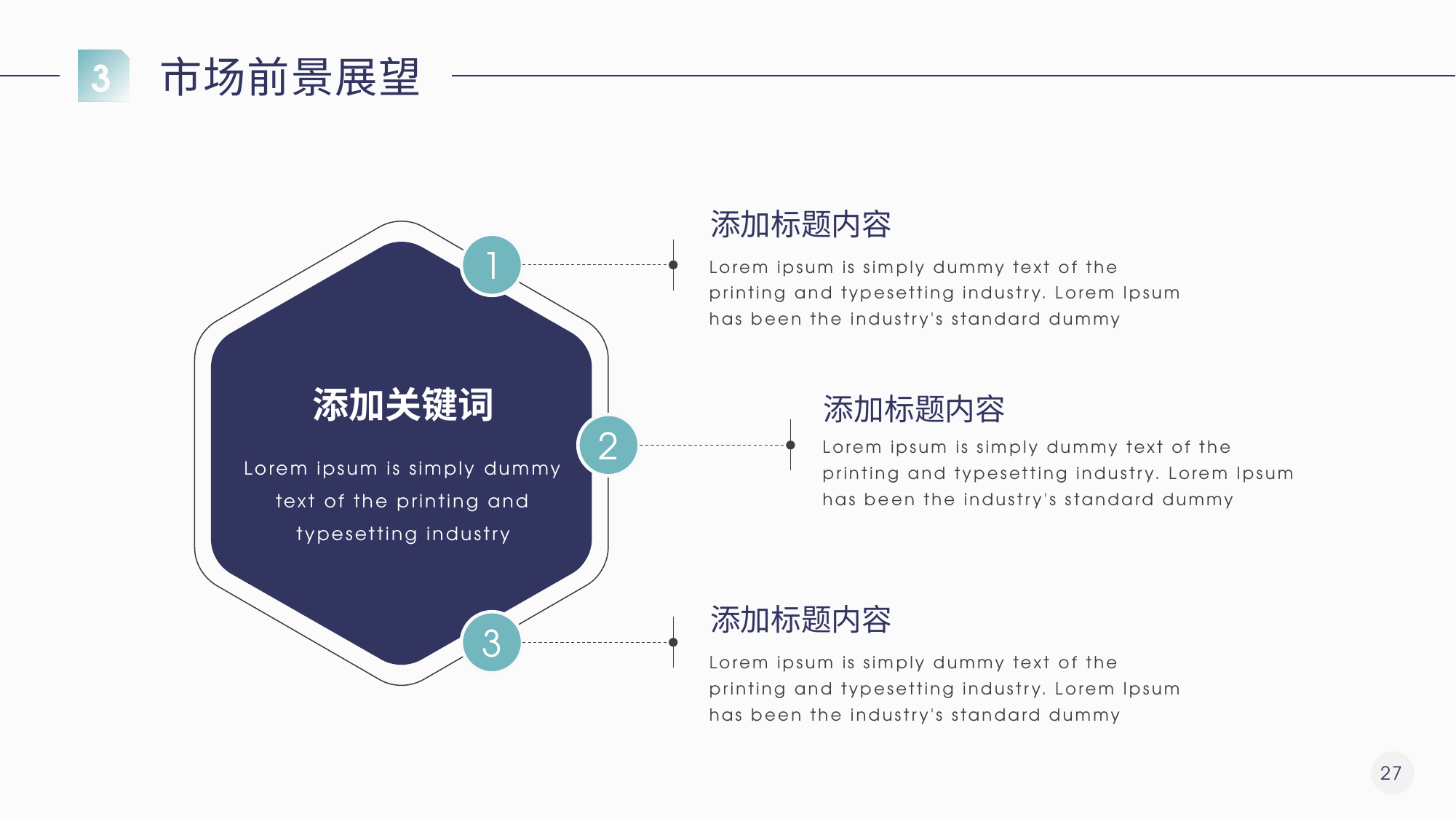

市场前景展望
3
添加标题内容

1
Lorem ipsum is simply dummy text of the printing and typesetting industry. Lorem Ipsum has been the industry's standard dummy
添加关键词
添加标题内容
2
Lorem ipsum is simply dummy text of the printing and typesetting industry. Lorem Ipsum has been the industry's standard dummy
Lorem ipsum is simply dummy text of the printing and typesetting industry
添加标题内容
3
Lorem ipsum is simply dummy text of the printing and typesetting industry. Lorem Ipsum has been the industry's standard dummy